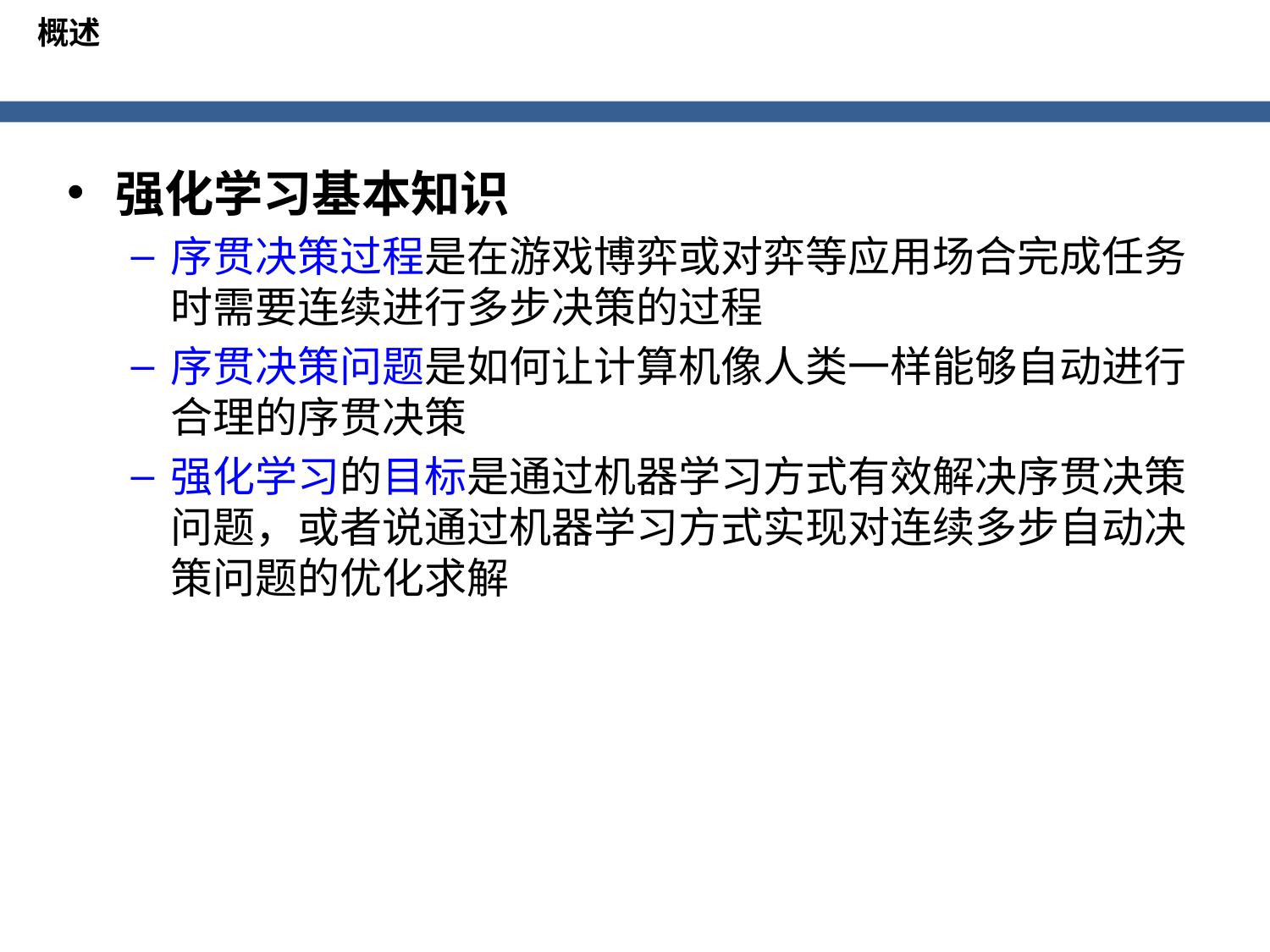

概述
强化学习基本知识
序贯决策过程是在游戏博弈或对弈等应用场合完成任务时需要连续进行多步决策的过程
序贯决策问题是如何让计算机像人类一样能够自动进行合理的序贯决策
强化学习的目标是通过机器学习方式有效解决序贯决策问题，或者说通过机器学习方式实现对连续多步自动决策问题的优化求解